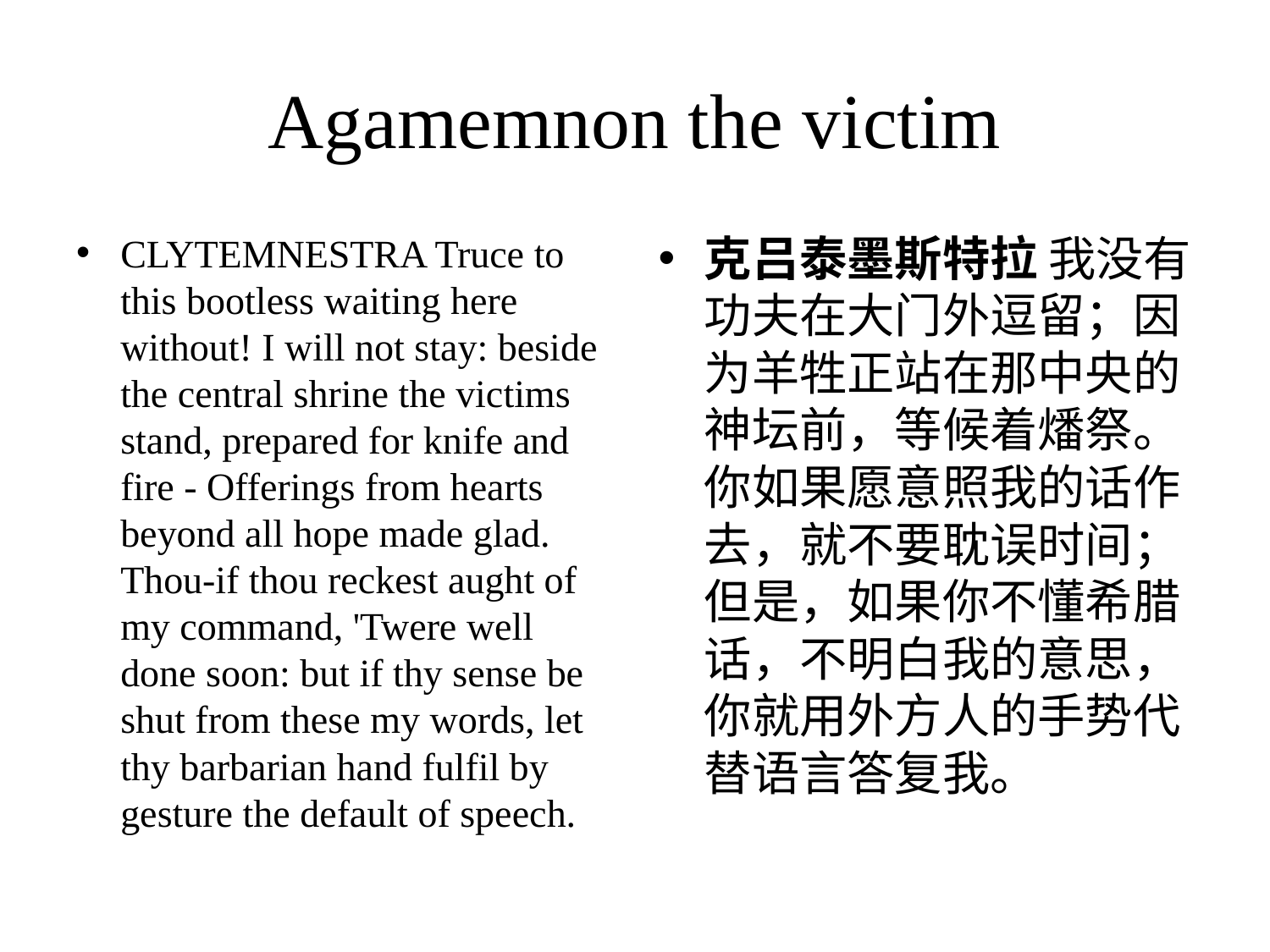

# Agamemnon the victim
CLYTEMNESTRA Truce to this bootless waiting here without! I will not stay: beside the central shrine the victims stand, prepared for knife and fire - Offerings from hearts beyond all hope made glad. Thou-if thou reckest aught of my command, 'Twere well done soon: but if thy sense be shut from these my words, let thy barbarian hand fulfil by gesture the default of speech.
克吕泰墨斯特拉 我没有功夫在大门外逗留；因为羊牲正站在那中央的神坛前，等候着燔祭。你如果愿意照我的话作去，就不要耽误时间；但是，如果你不懂希腊话，不明白我的意思，你就用外方人的手势代替语言答复我。